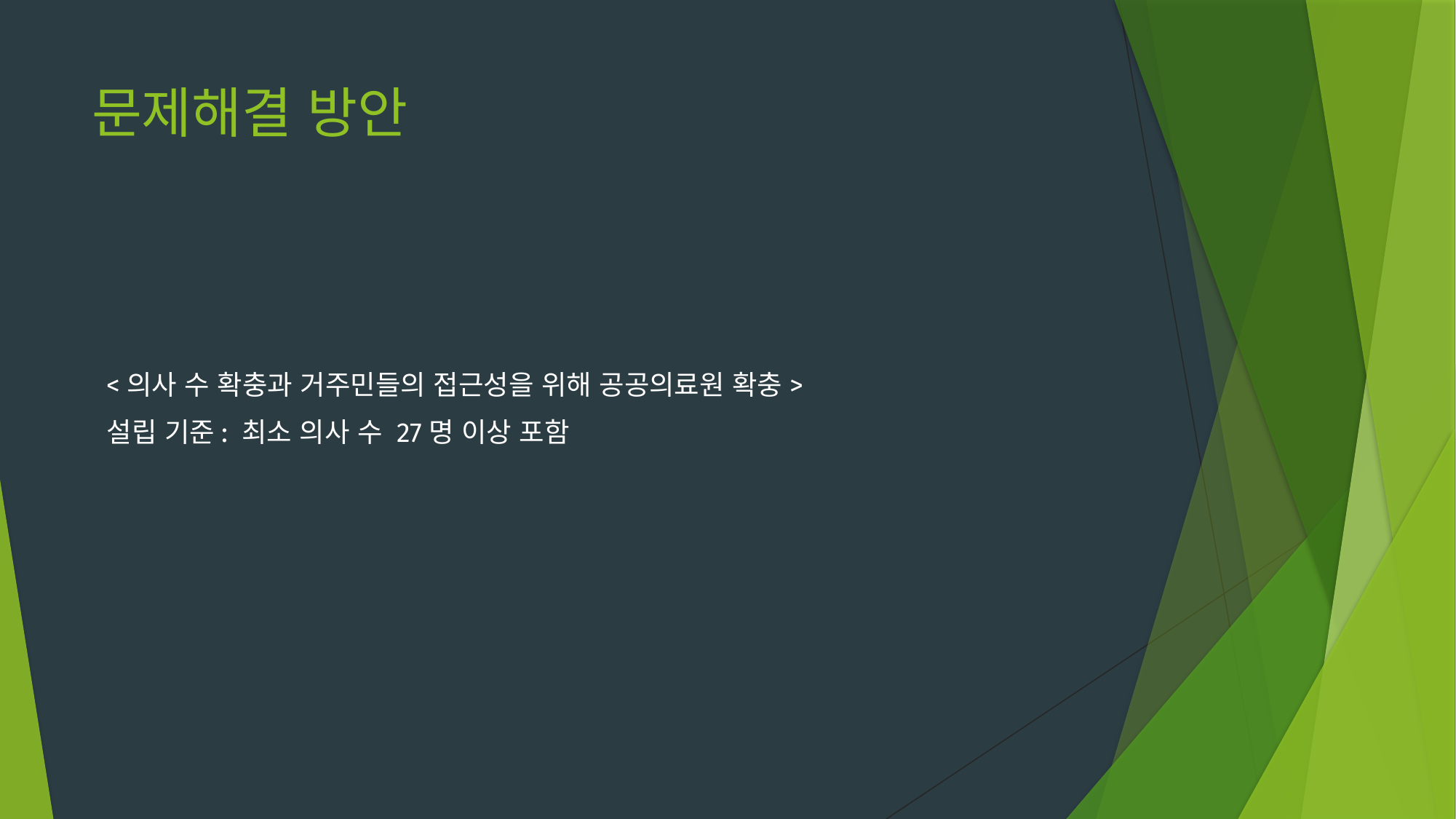

# 문제해결 방안

<의사 수 확충과 거주민들의 접근성을 위해 공공의료원 확충>
설립 기준: 최소 의사 수 27명 이상 포함